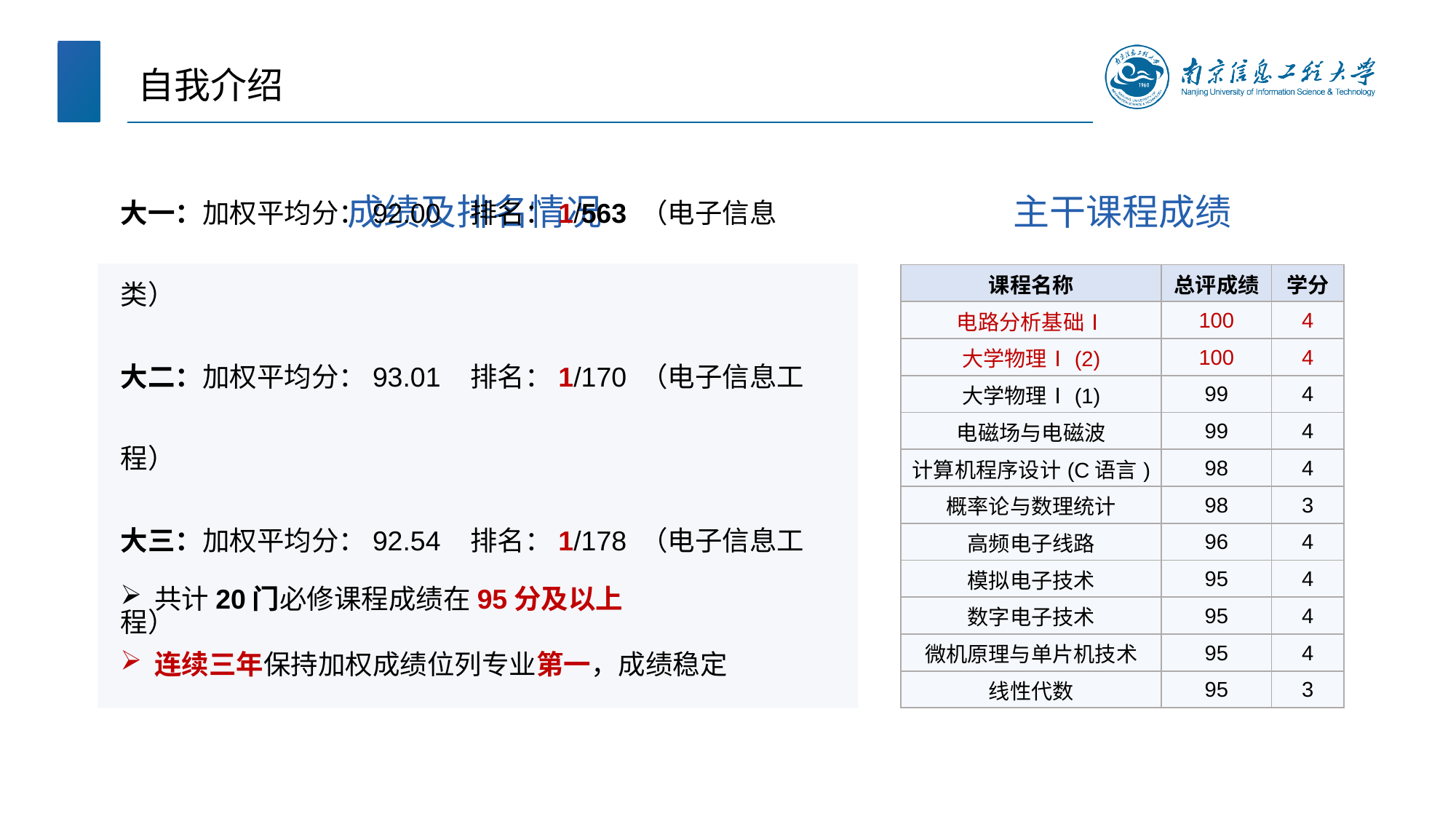

# 自我介绍
主干课程成绩
成绩及排名情况

| 课程名称 | 总评成绩 | 学分 |
| --- | --- | --- |
| 电路分析基础Ⅰ | 100 | 4 |
| 大学物理Ⅰ(2) | 100 | 4 |
| 大学物理Ⅰ(1) | 99 | 4 |
| 电磁场与电磁波 | 99 | 4 |
| 计算机程序设计(C语言) | 98 | 4 |
| 概率论与数理统计 | 98 | 3 |
| 高频电子线路 | 96 | 4 |
| 模拟电子技术 | 95 | 4 |
| 数字电子技术 | 95 | 4 |
| 微机原理与单片机技术 | 95 | 4 |
| 线性代数 | 95 | 3 |
大一：加权平均分：92.00   排名：1/563 （电子信息类）
大二：加权平均分：93.01   排名：1/170 （电子信息工程）
大三：加权平均分：92.54   排名：1/178 （电子信息工程）
共计20门必修课程成绩在95分及以上
连续三年保持加权成绩位列专业第一，成绩稳定